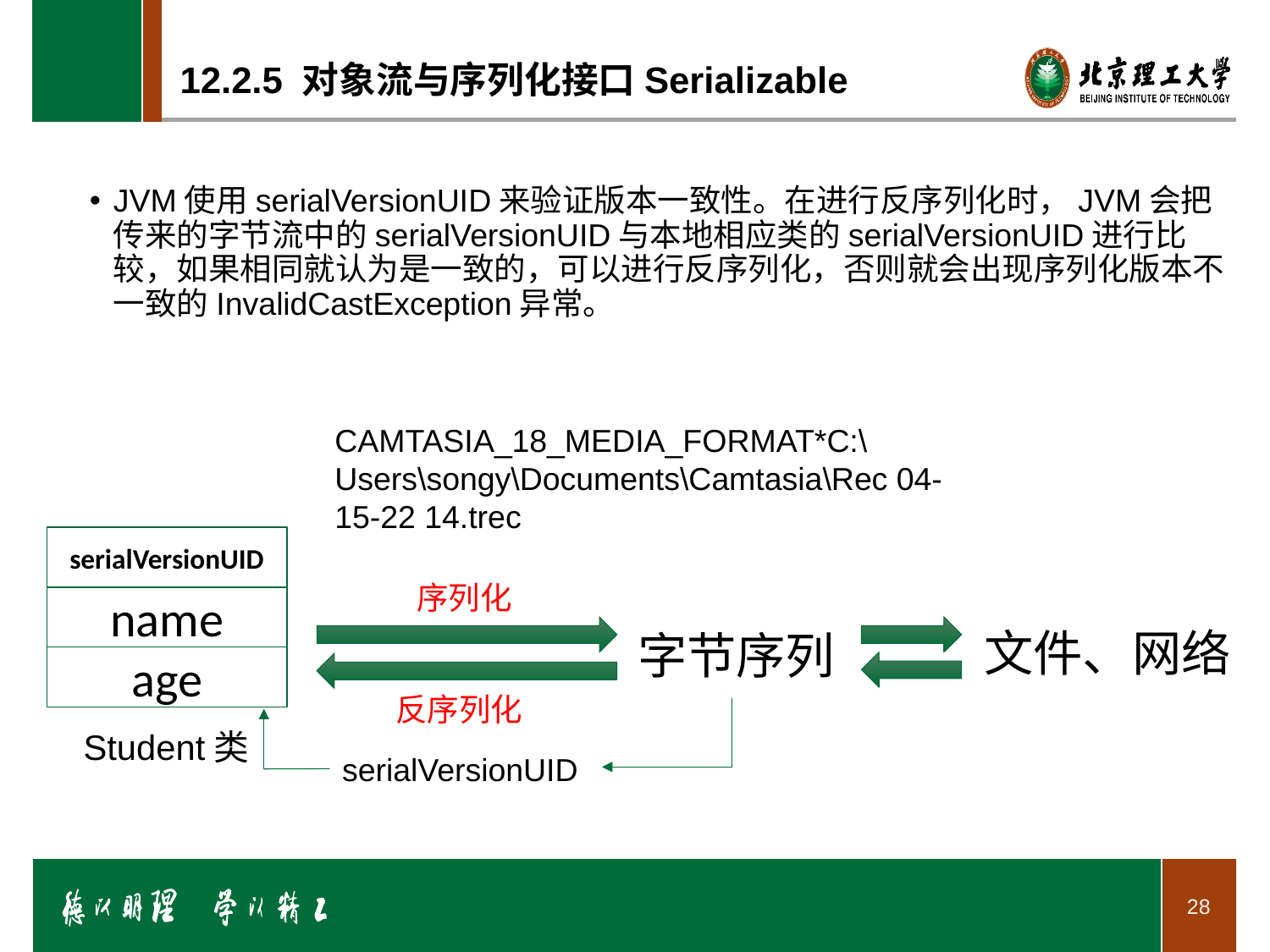

# 12.2.5 对象流与序列化接口Serializable
JVM使用serialVersionUID来验证版本一致性。在进行反序列化时，JVM会把传来的字节流中的serialVersionUID与本地相应类的serialVersionUID进行比较，如果相同就认为是一致的，可以进行反序列化，否则就会出现序列化版本不一致的InvalidCastException异常。
CAMTASIA_18_MEDIA_FORMAT*C:\Users\songy\Documents\Camtasia\Rec 04-15-22 14.trec
serialVersionUID
序列化
name
文件、网络

字节序列
age

反序列化
Student类
serialVersionUID